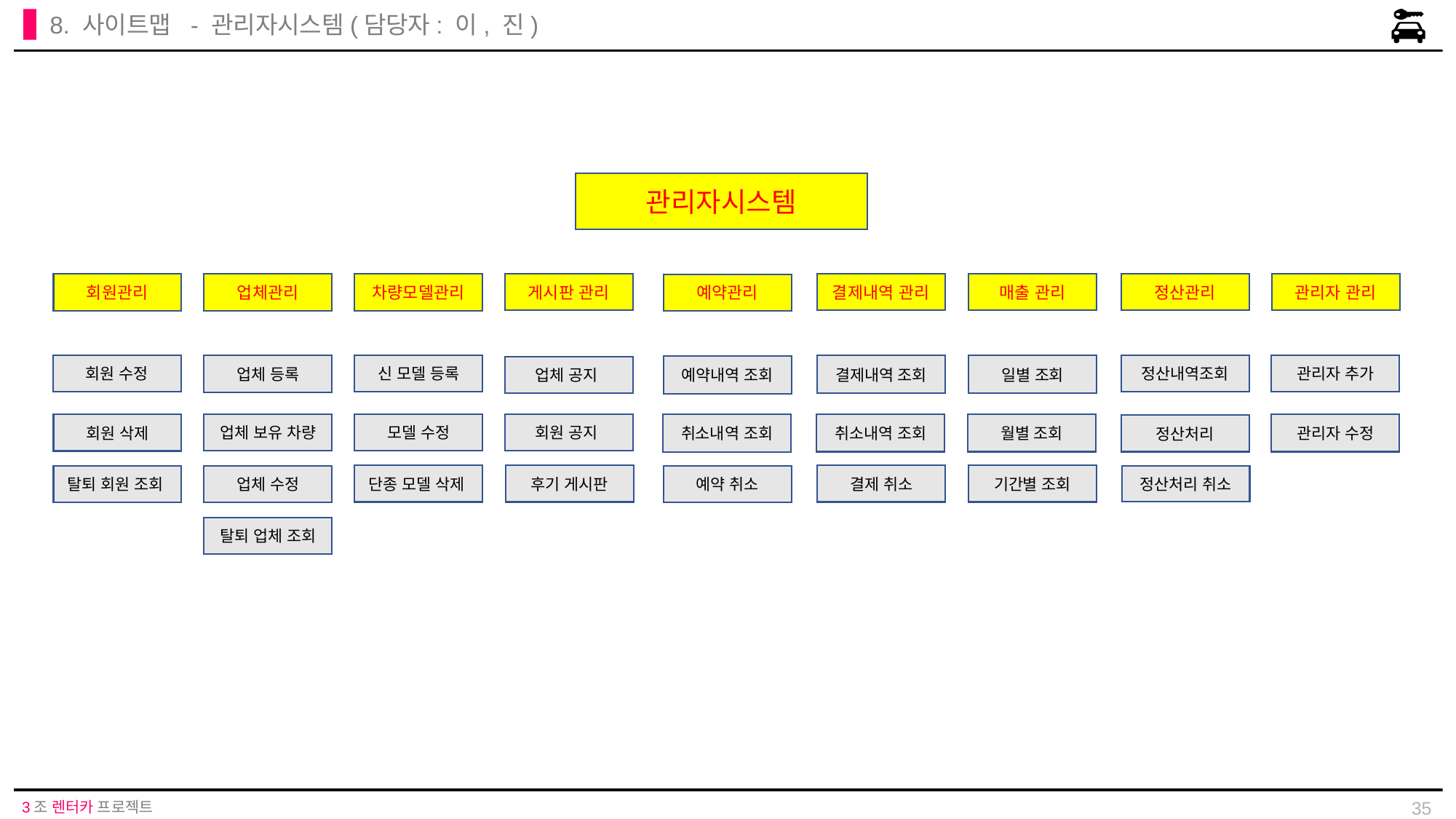

8. 사이트맵  - 관리자시스템(담당자: 이, 진)
관리자시스템
게시판 관리
결제내역 관리
매출 관리
정산관리
관리자 관리
회원관리
업체관리
차량모델관리
예약관리
회원 수정
신 모델 등록
정산내역조회
관리자 추가
업체 등록
결제내역 조회
일별 조회
예약내역 조회
업체 공지
업체 보유 차량
모델 수정
회원 공지
취소내역 조회
월별 조회
관리자 수정
회원 삭제
취소내역 조회
정산처리
단종 모델 삭제
후기 게시판
결제 취소
기간별 조회
탈퇴 회원 조회
업체 수정
예약 취소
정산처리 취소
탈퇴 업체 조회
35